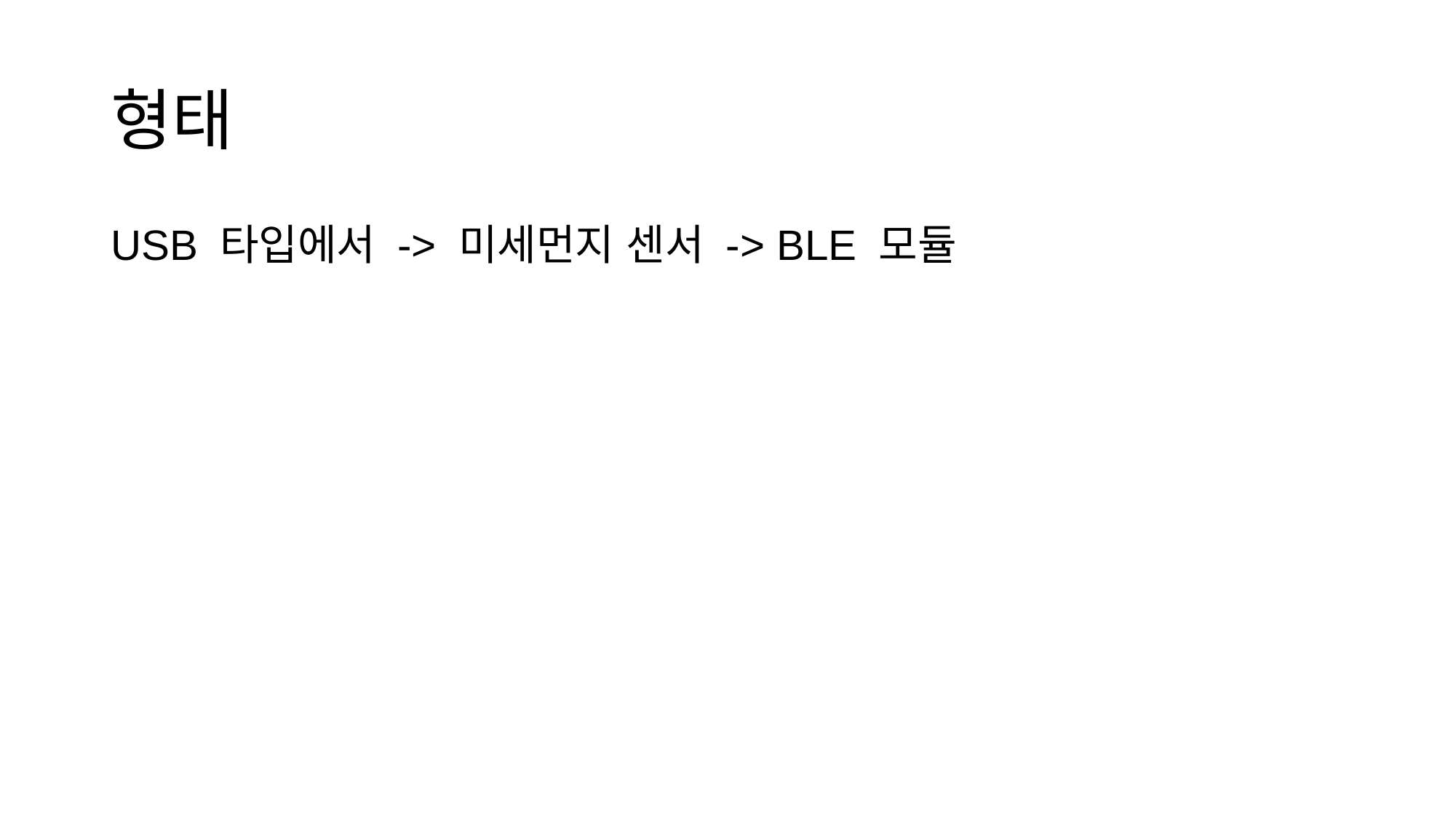

# 형태
USB 타입에서 -> 미세먼지 센서 -> BLE 모듈